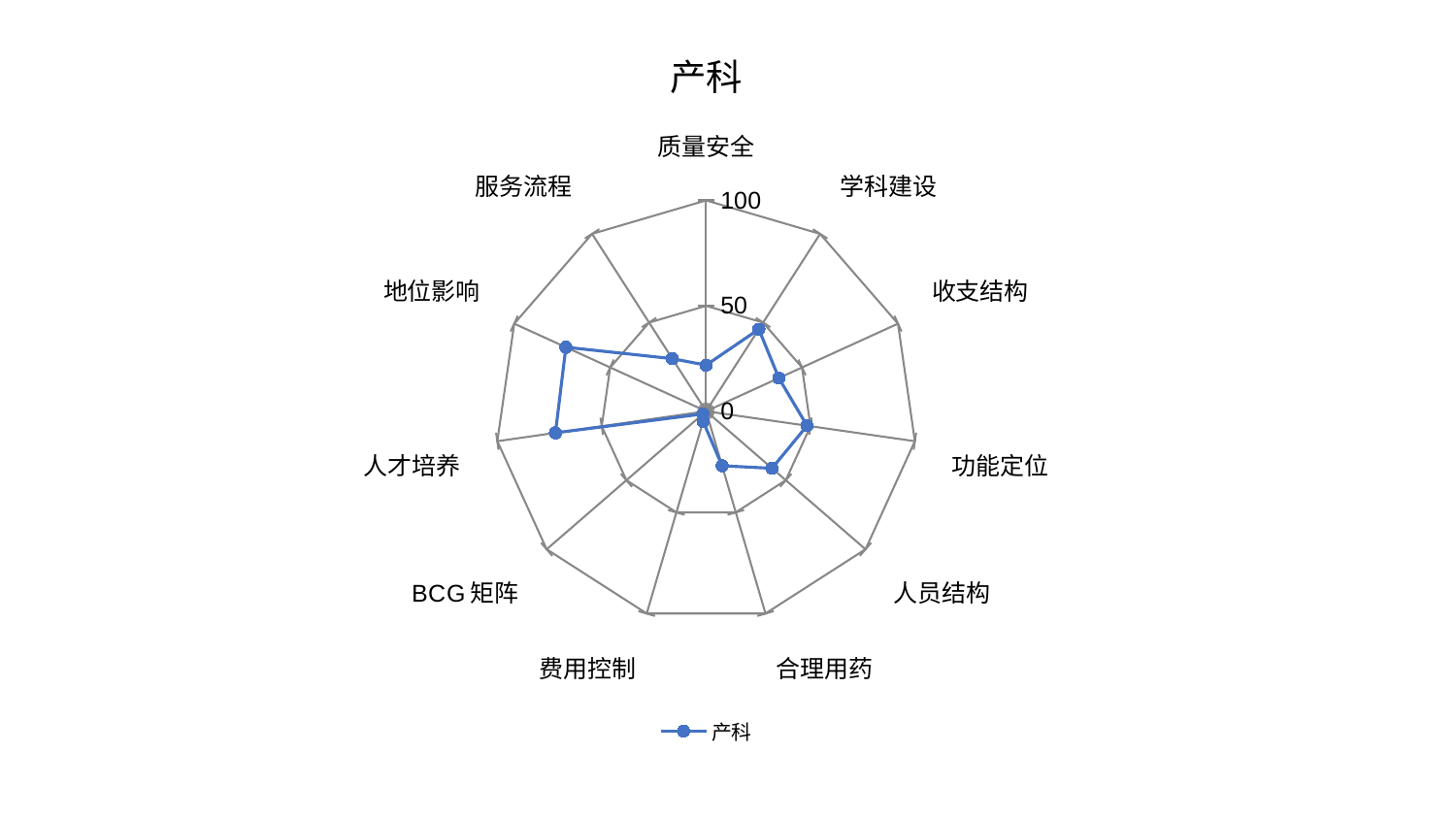

### Chart: 产科

| Category | 产科 |
|---|---|
| 质量安全 | 21.850519225200674 |
| 学科建设 | 46.25213525104643 |
| 收支结构 | 37.91542286492043 |
| 功能定位 | 48.351707443402496 |
| 人员结构 | 41.365220269827034 |
| 合理用药 | 26.96927391507445 |
| 费用控制 | 5.028842738253939 |
| BCG矩阵 | 1.9570067699306153 |
| 人才培养 | 72.16720718812475 |
| 地位影响 | 73.07941323363087 |
| 服务流程 | 29.637840465349907 |
130